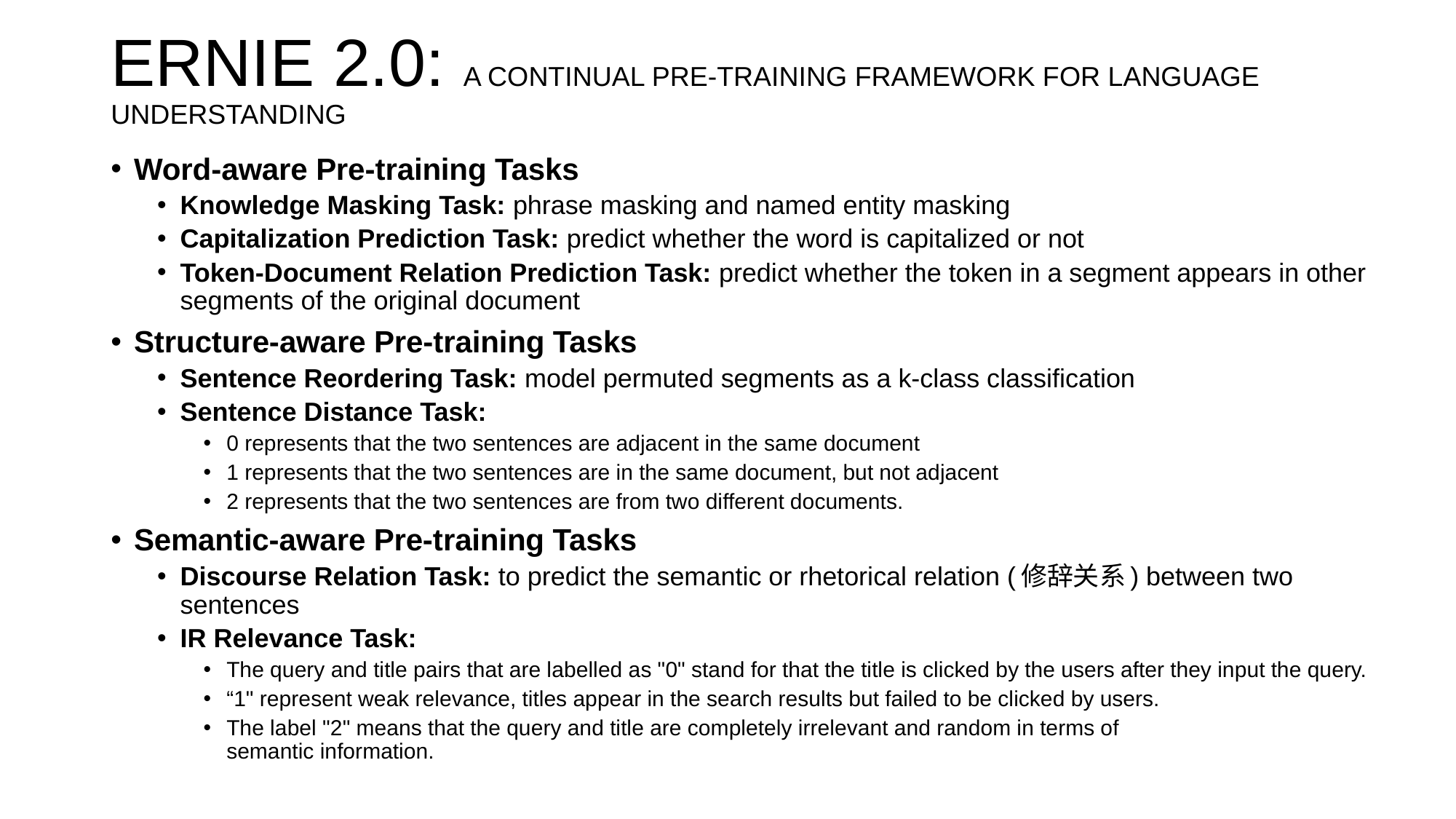

# ERNIE 2.0: A CONTINUAL PRE-TRAINING FRAMEWORK FOR LANGUAGE UNDERSTANDING
Word-aware Pre-training Tasks
Knowledge Masking Task: phrase masking and named entity masking
Capitalization Prediction Task: predict whether the word is capitalized or not
Token-Document Relation Prediction Task: predict whether the token in a segment appears in other segments of the original document
Structure-aware Pre-training Tasks
Sentence Reordering Task: model permuted segments as a k-class classification
Sentence Distance Task:
0 represents that the two sentences are adjacent in the same document
1 represents that the two sentences are in the same document, but not adjacent
2 represents that the two sentences are from two different documents.
Semantic-aware Pre-training Tasks
Discourse Relation Task: to predict the semantic or rhetorical relation (修辞关系) between two sentences
IR Relevance Task:
The query and title pairs that are labelled as "0" stand for that the title is clicked by the users after they input the query.
“1" represent weak relevance, titles appear in the search results but failed to be clicked by users.
The label "2" means that the query and title are completely irrelevant and random in terms of
semantic information.